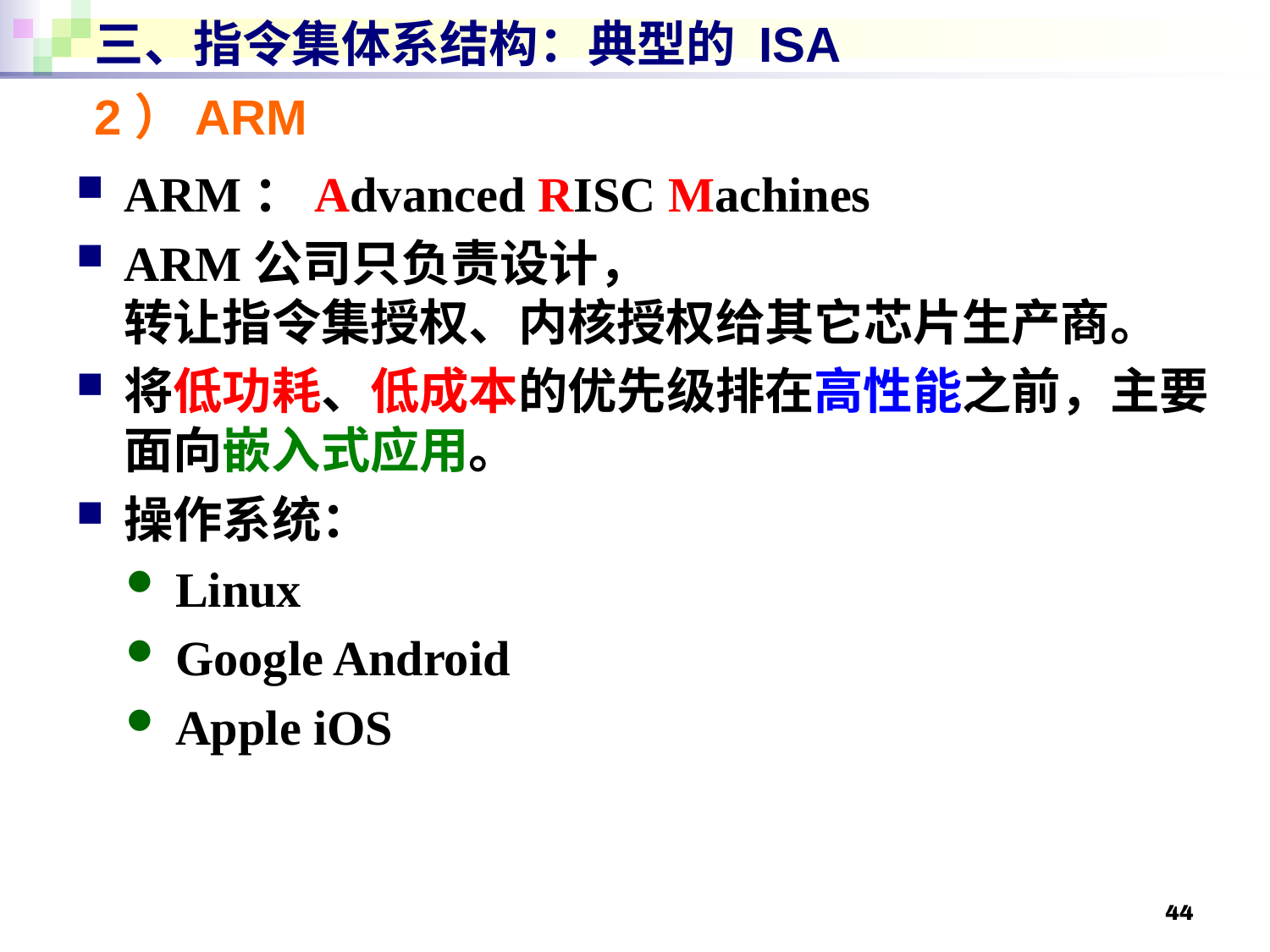

# 三、指令集体系结构：典型的 ISA
2）ARM
ARM：Advanced RISC Machines
ARM公司只负责设计，
转让指令集授权、内核授权给其它芯片生产商。
将低功耗、低成本的优先级排在高性能之前，主要面向嵌入式应用。
操作系统：
Linux
Google Android
Apple iOS
44